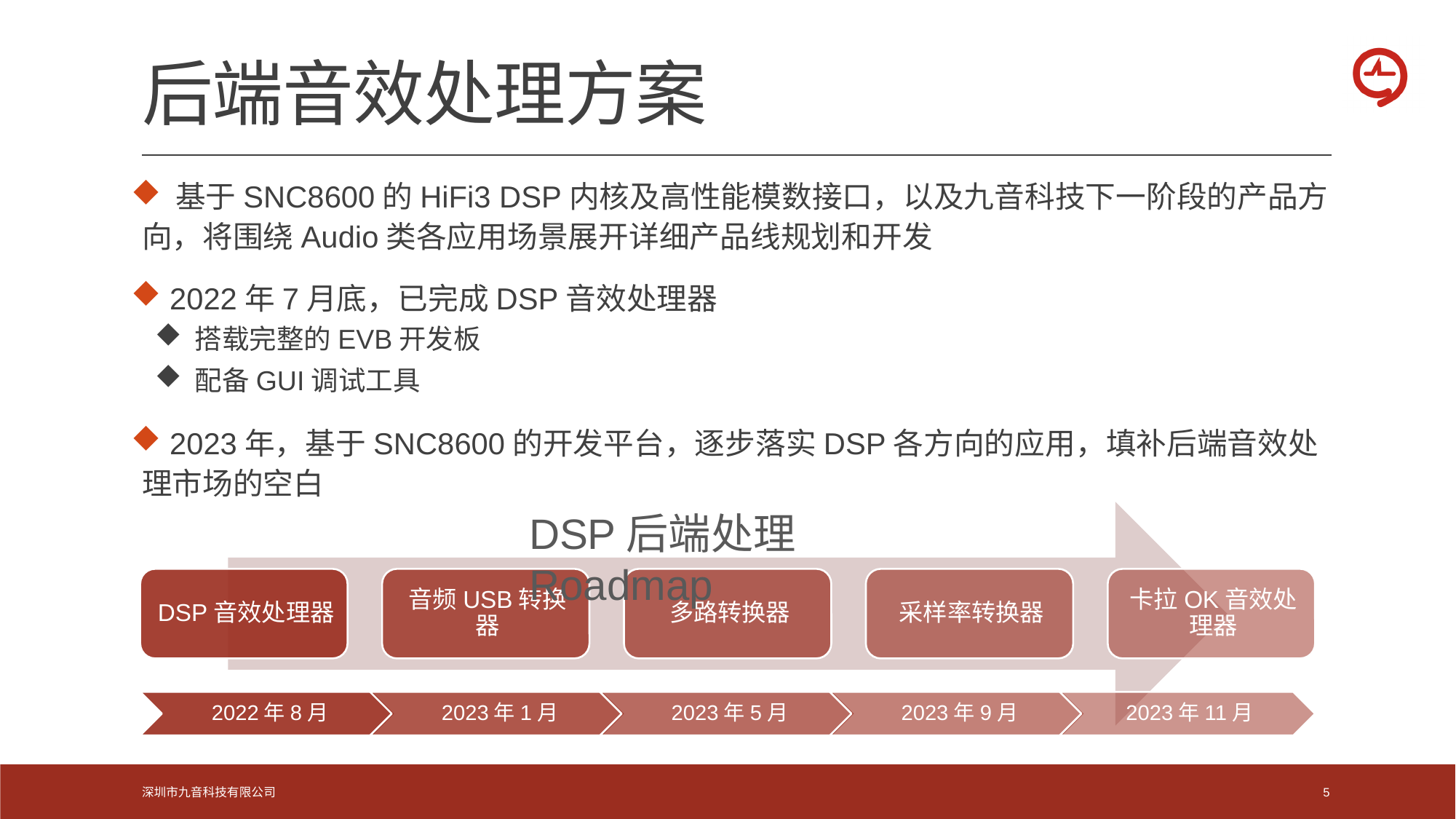

# 后端音效处理方案
 基于SNC8600的HiFi3 DSP内核及高性能模数接口，以及九音科技下一阶段的产品方向，将围绕Audio类各应用场景展开详细产品线规划和开发
 2022年7月底，已完成DSP音效处理器
 搭载完整的EVB开发板
 配备GUI调试工具
 2023年，基于SNC8600的开发平台，逐步落实DSP各方向的应用，填补后端音效处理市场的空白

DSP音效处理器
音频USB转换器
多路转换器
采样率转换器
卡拉OK音效处理器
DSP后端处理 Roadmap
2022年8月
2023年1月
2023年5月
2023年9月
2023年11月
深圳市九音科技有限公司
5